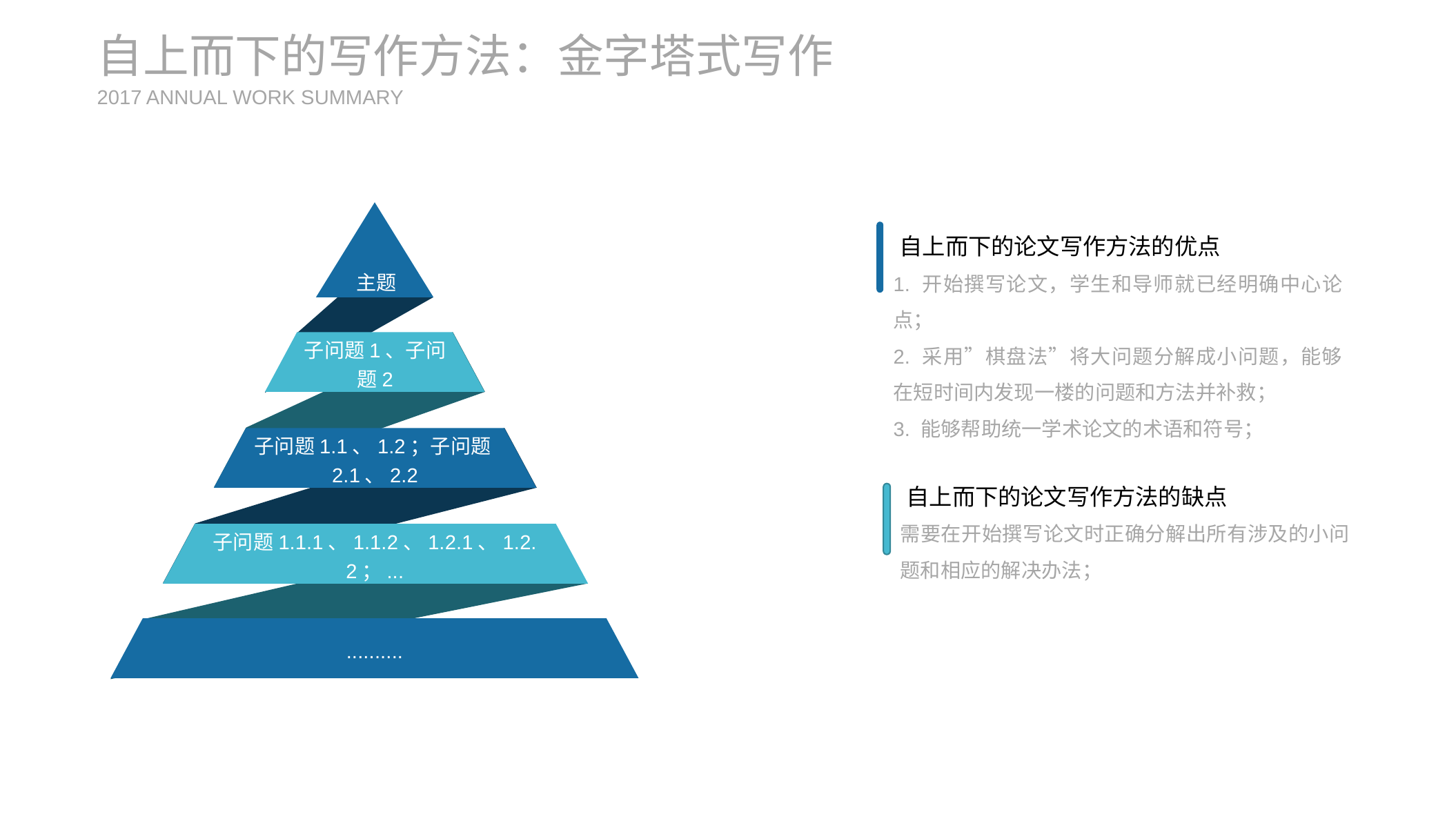

自上而下的写作方法：金字塔式写作
2017 ANNUAL WORK SUMMARY

主题

自上而下的论文写作方法的优点
1. 开始撰写论文，学生和导师就已经明确中心论点；
2. 采用”棋盘法”将大问题分解成小问题，能够在短时间内发现一楼的问题和方法并补救；
3. 能够帮助统一学术论文的术语和符号；

子问题1、子问题2
子问题1.1、1.2；子问题2.1、2.2

自上而下的论文写作方法的缺点
需要在开始撰写论文时正确分解出所有涉及的小问题和相应的解决办法；

子问题1.1.1、1.1.2、1.2.1、1.2.2；...

..........